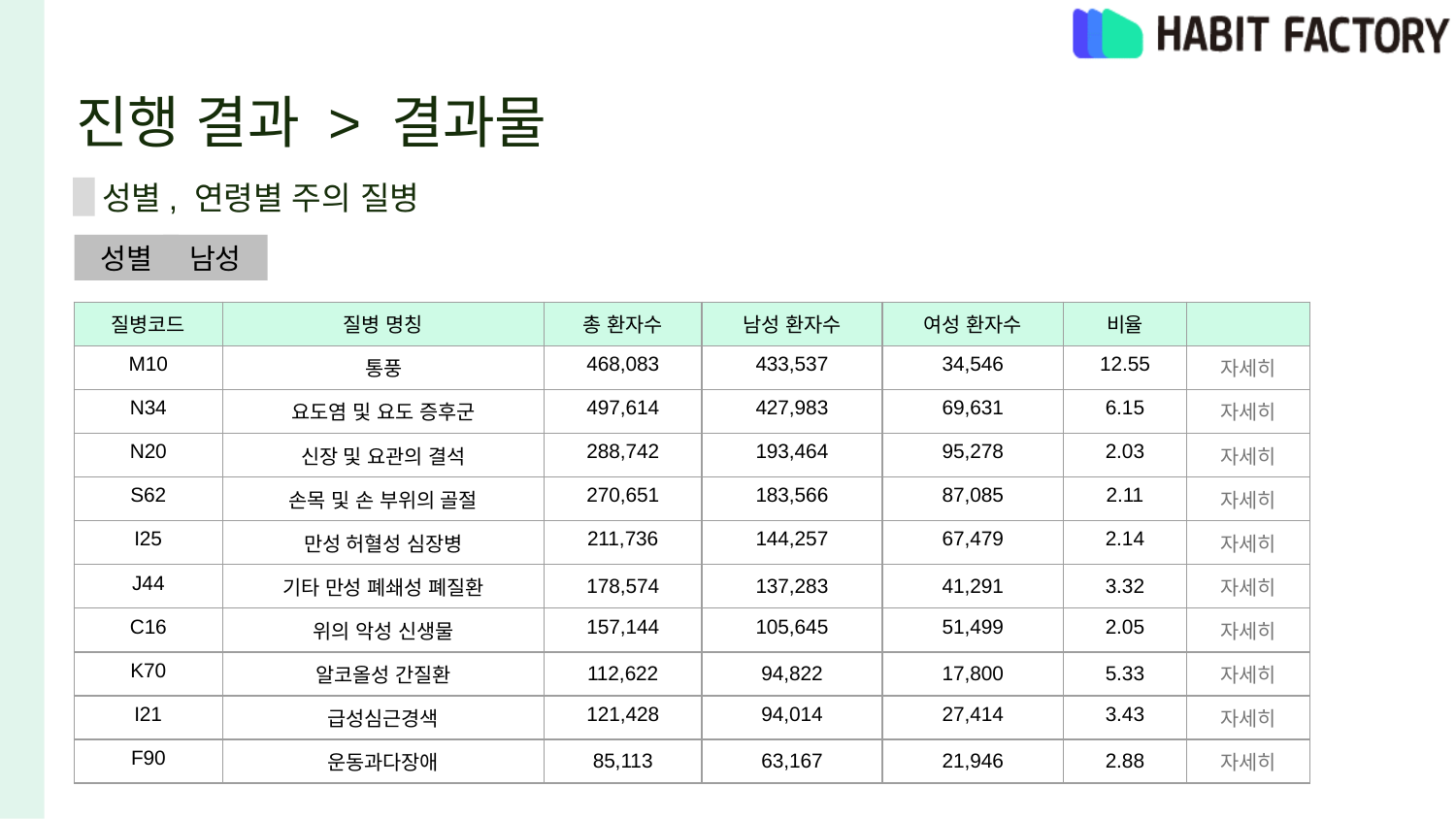

# 진행 결과 > 결과물
성별, 연령별 주의 질병

성별
남성

| 질병코드 | 질병 명칭 | 총 환자수 | 남성 환자수 | 여성 환자수 | 비율 |  |
| --- | --- | --- | --- | --- | --- | --- |
| M10 | 통풍 | 468,083 | 433,537 | 34,546 | 12.55 | 자세히 |
| N34 | 요도염 및 요도 증후군 | 497,614 | 427,983 | 69,631 | 6.15 | 자세히 |
| N20 | 신장 및 요관의 결석 | 288,742 | 193,464 | 95,278 | 2.03 | 자세히 |
| S62 | 손목 및 손 부위의 골절 | 270,651 | 183,566 | 87,085 | 2.11 | 자세히 |
| I25 | 만성 허혈성 심장병 | 211,736 | 144,257 | 67,479 | 2.14 | 자세히 |
| J44 | 기타 만성 폐쇄성 폐질환 | 178,574 | 137,283 | 41,291 | 3.32 | 자세히 |
| C16 | 위의 악성 신생물 | 157,144 | 105,645 | 51,499 | 2.05 | 자세히 |
| K70 | 알코올성 간질환 | 112,622 | 94,822 | 17,800 | 5.33 | 자세히 |
| I21 | 급성심근경색 | 121,428 | 94,014 | 27,414 | 3.43 | 자세히 |
| F90 | 운동과다장애 | 85,113 | 63,167 | 21,946 | 2.88 | 자세히 |